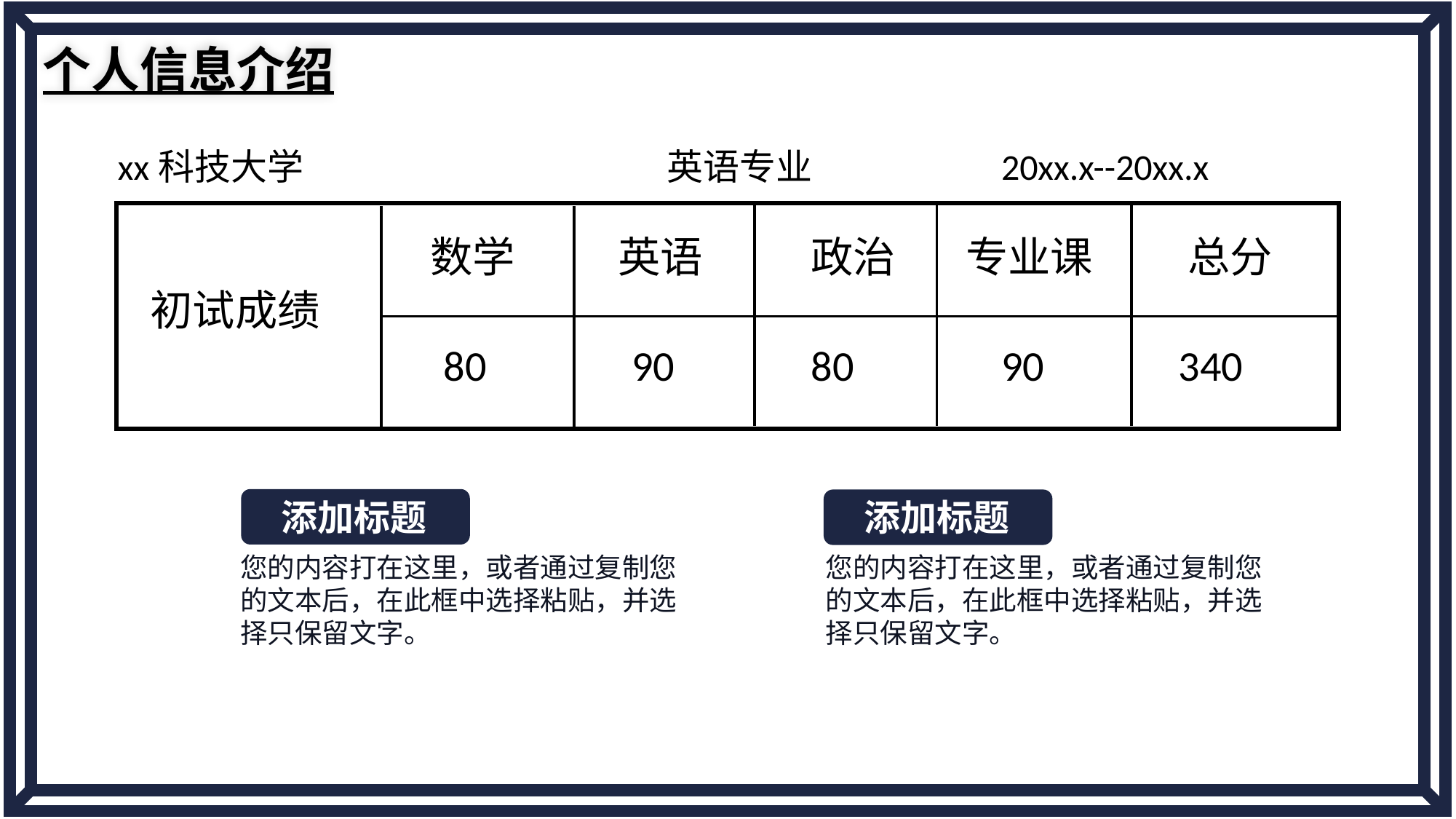

个人信息介绍
xx科技大学
英语专业
20xx.x--20xx.x

数学
英语
政治
专业课
总分
初试成绩
80
90
80
90
340

添加标题
您的内容打在这里，或者通过复制您的文本后，在此框中选择粘贴，并选择只保留文字。
添加标题
您的内容打在这里，或者通过复制您的文本后，在此框中选择粘贴，并选择只保留文字。